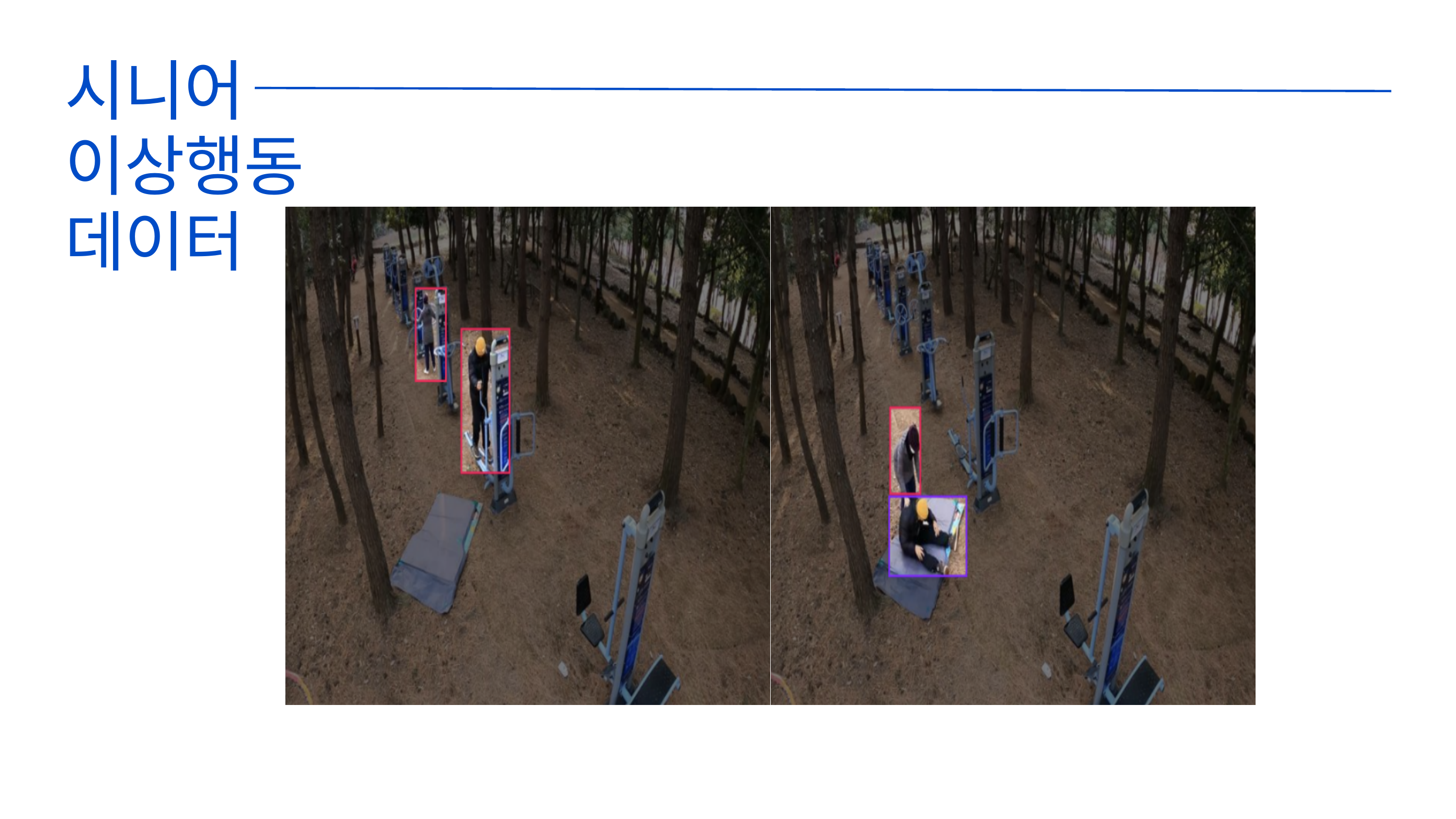

시니어
이상행동
데이터

|  |  |
| --- | --- |